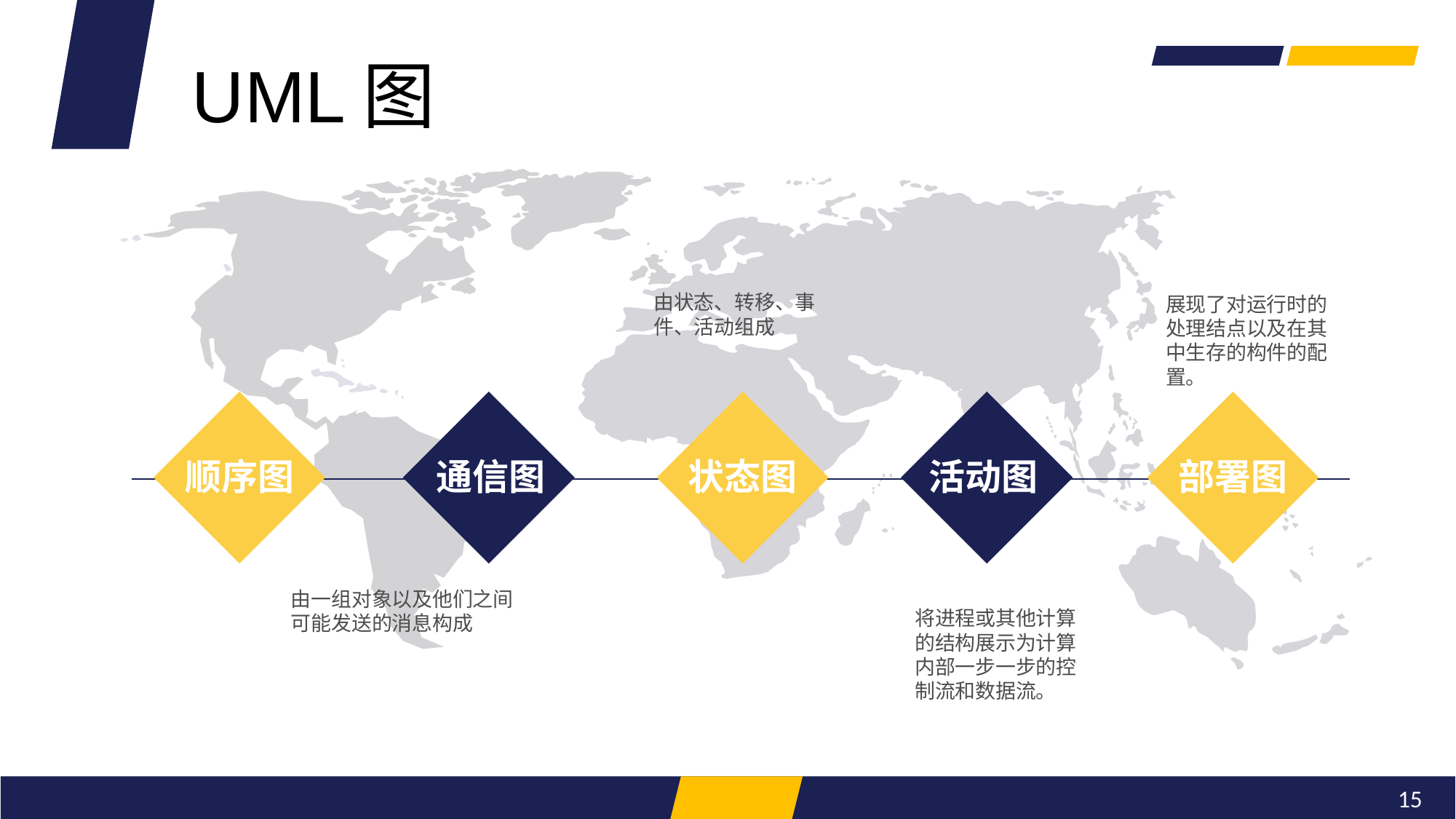

UML图

由状态、转移、事件、活动组成
展现了对运行时的处理结点以及在其中生存的构件的配置。

顺序图
通信图
状态图
活动图
部署图
由一组对象以及他们之间可能发送的消息构成
将进程或其他计算的结构展示为计算内部一步一步的控制流和数据流。
15